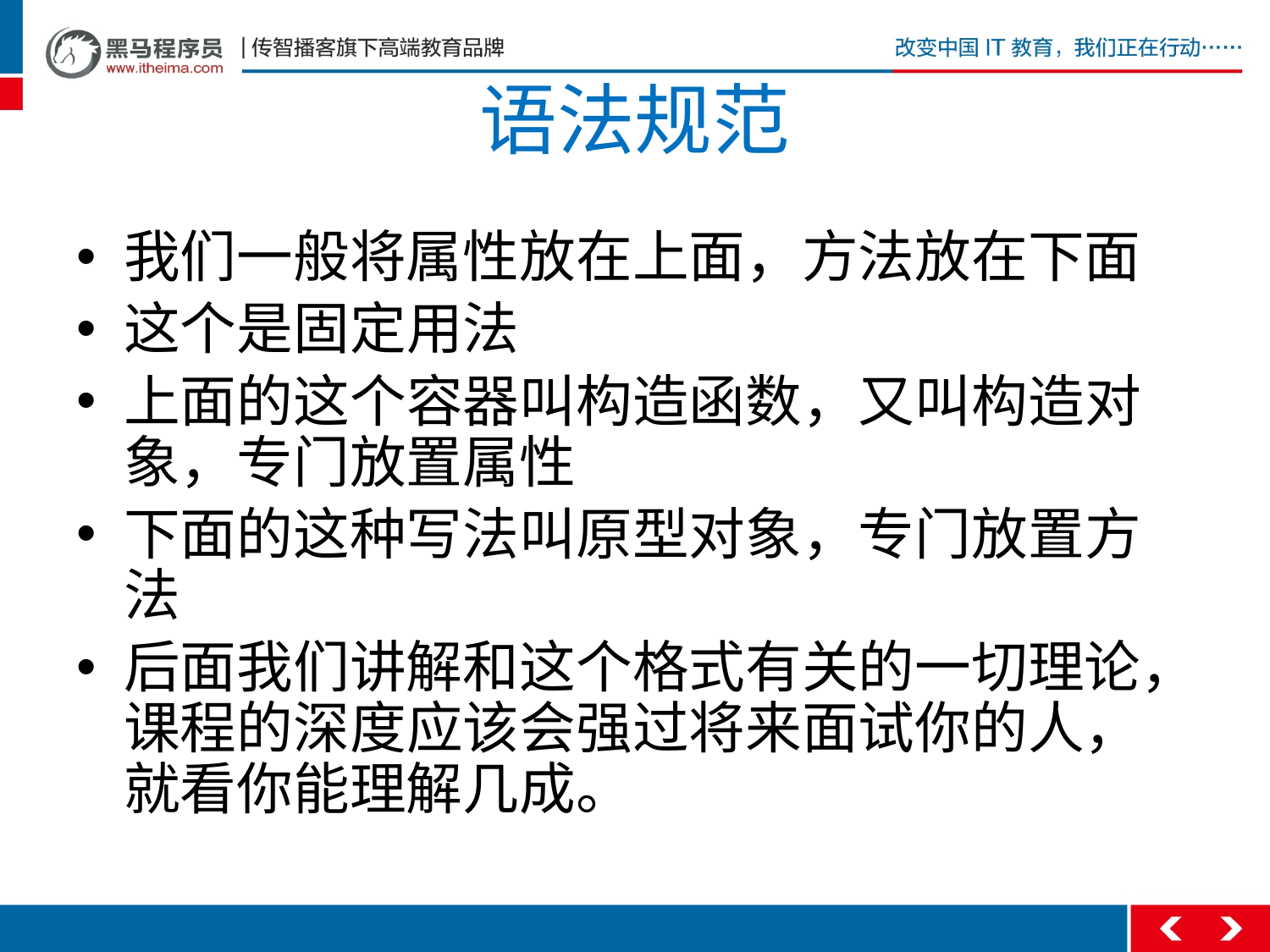

# 语法规范
我们一般将属性放在上面，方法放在下面
这个是固定用法
上面的这个容器叫构造函数，又叫构造对象，专门放置属性
下面的这种写法叫原型对象，专门放置方法
后面我们讲解和这个格式有关的一切理论，课程的深度应该会强过将来面试你的人，就看你能理解几成。